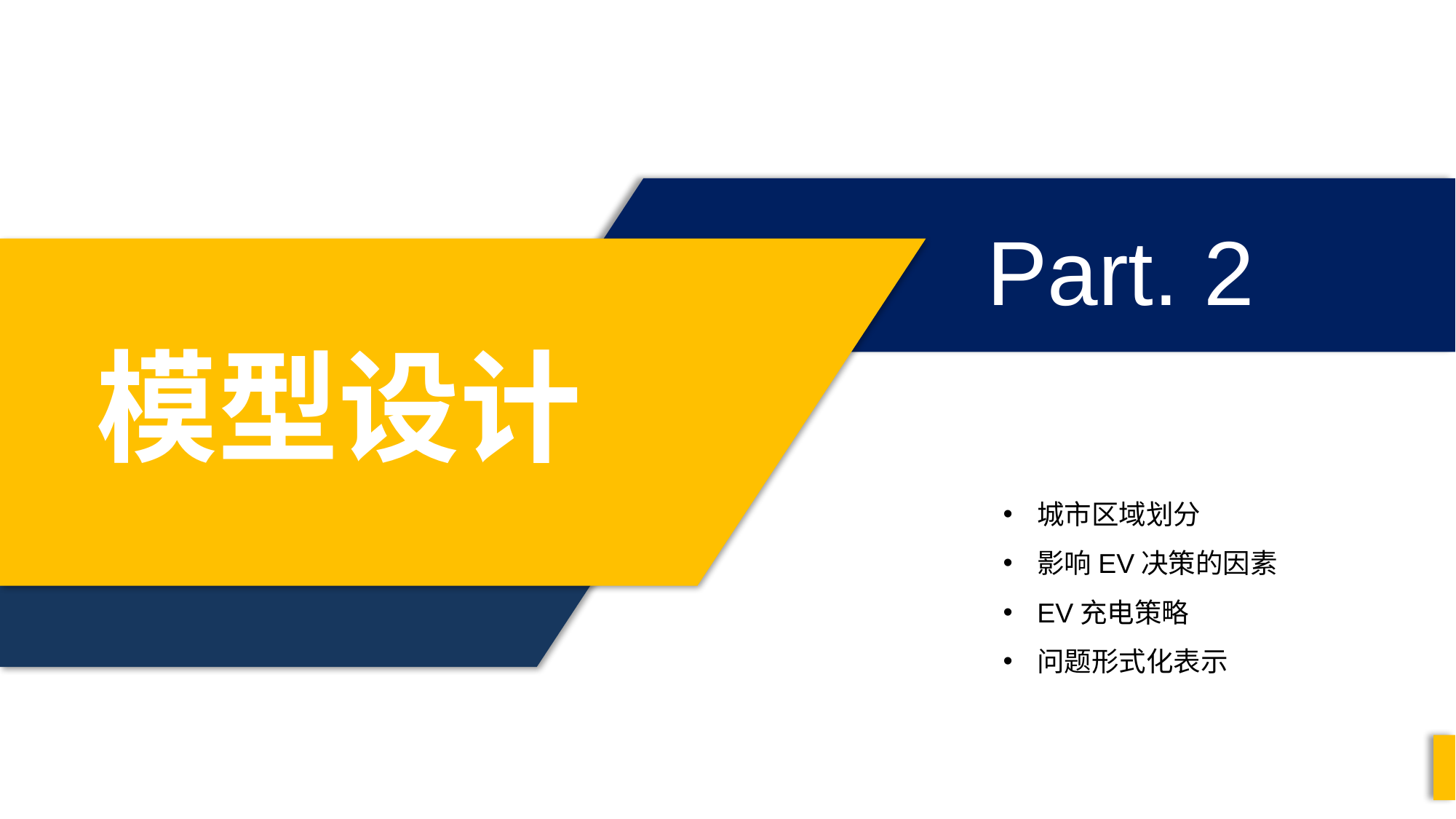

Part. 2

模型设计
城市区域划分
影响EV决策的因素
EV充电策略
问题形式化表示